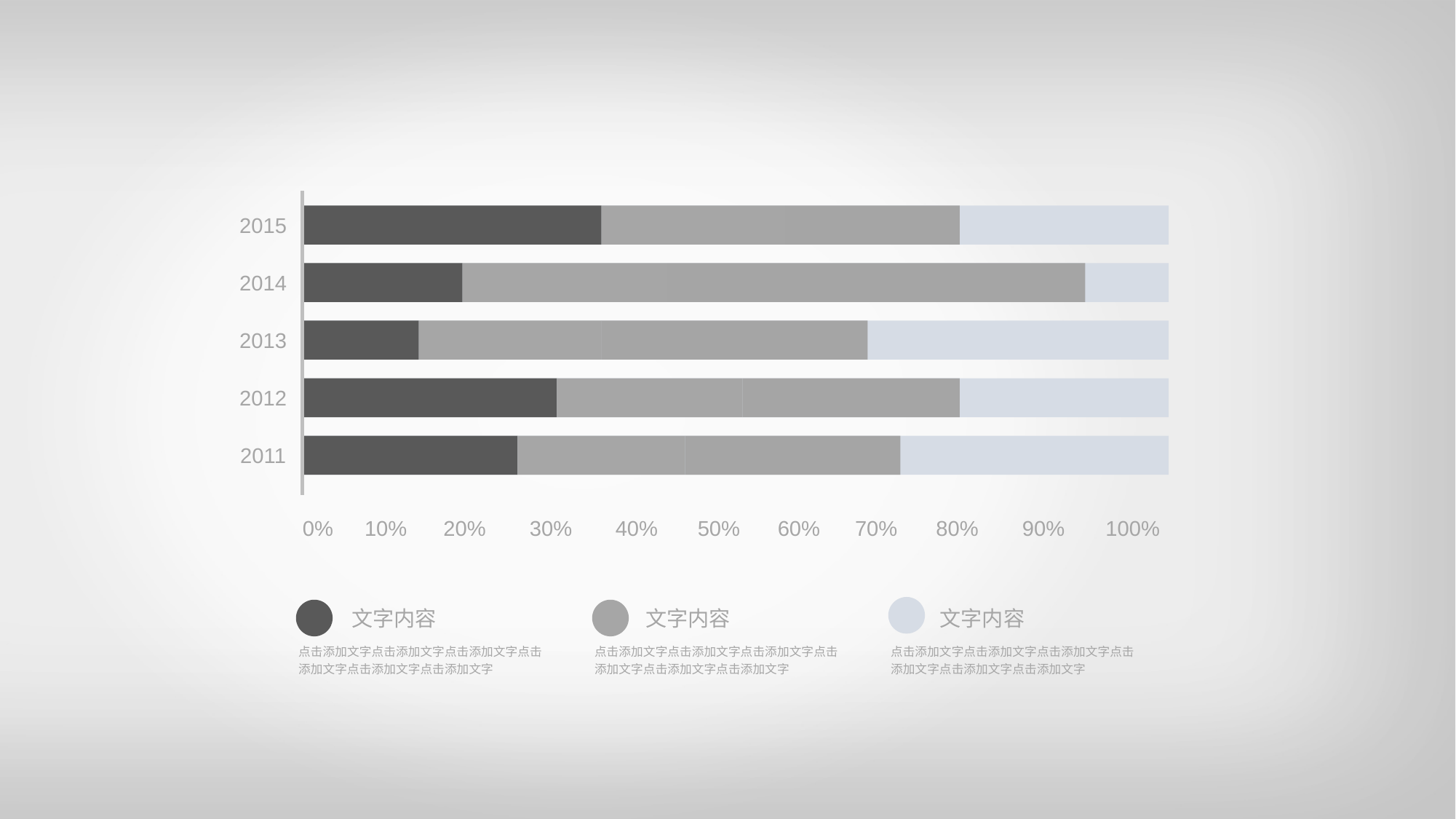

2015

2014

2013

2012

2011

0%
10%
20%
30%
40%
50%
60%
70%
80%
90%
100%
文字内容
文字内容
文字内容

点击添加文字点击添加文字点击添加文字点击添加文字点击添加文字点击添加文字
点击添加文字点击添加文字点击添加文字点击添加文字点击添加文字点击添加文字
点击添加文字点击添加文字点击添加文字点击添加文字点击添加文字点击添加文字